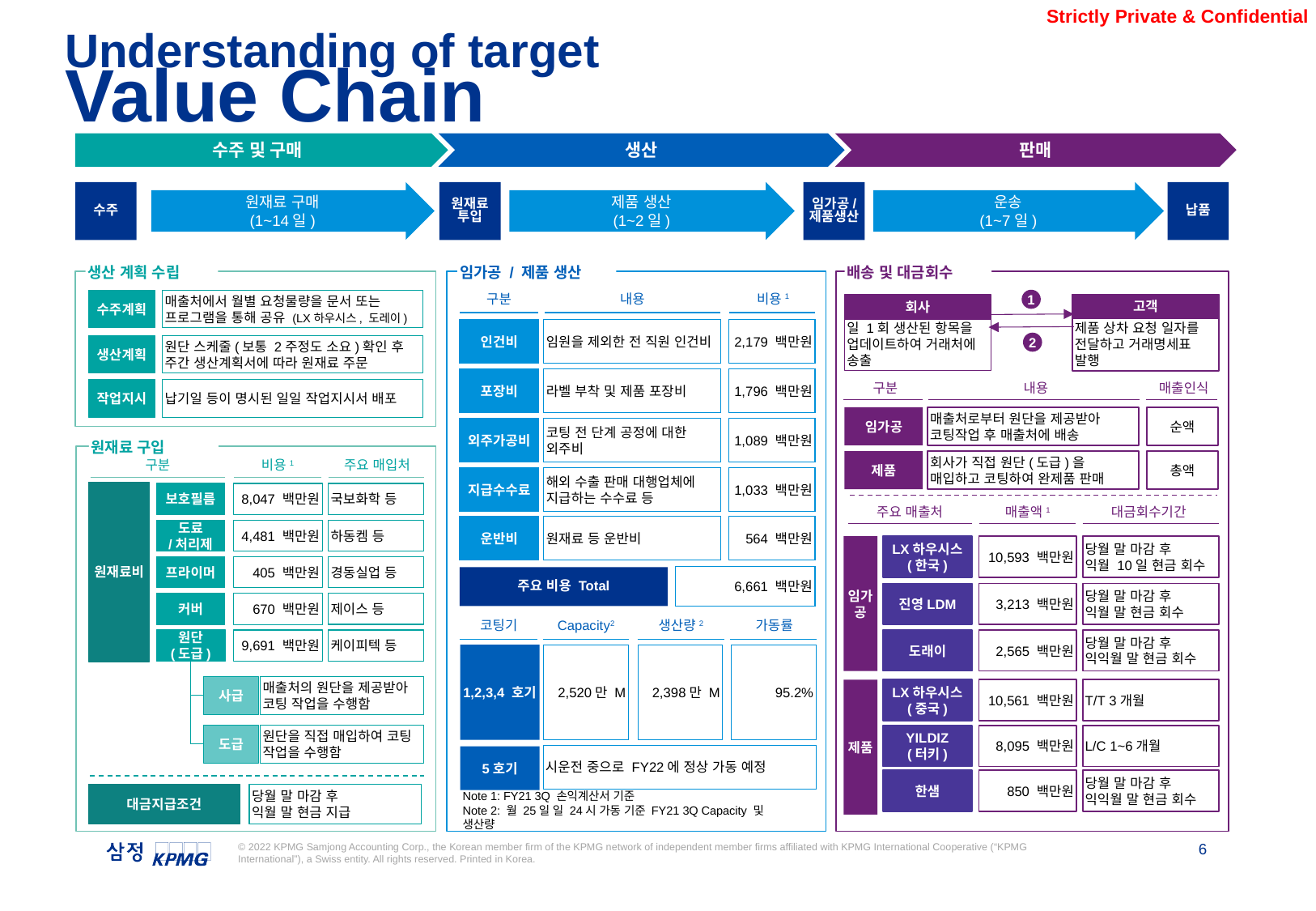

Understanding of target
Value Chain
수주 및 구매
생산
판매

수주
원재료
투입
임가공/
제품생산
납품
원재료 구매
(1~14일)
제품 생산
(1~2일)
운송
(1~7일)
생산 계획 수립
임가공 / 제품 생산
배송 및 대금회수

구분
내용
비용1
1
수주계획
매출처에서 월별 요청물량을 문서 또는
프로그램을 통해 공유 (LX하우시스, 도레이)
고객
회사
일 1회 생산된 항목을 업데이트하여 거래처에 송출
제품 상차 요청 일자를 전달하고 거래명세표 발행
인건비
임원을 제외한 전 직원 인건비
2,179 백만원
2
생산계획
원단 스케줄(보통 2주정도 소요)확인 후 주간 생산계획서에 따라 원재료 주문
라벨 부착 및 제품 포장비
1,796 백만원
포장비
구분
내용
매출인식
작업지시
납기일 등이 명시된 일일 작업지시서 배포
임가공
매출처로부터 원단을 제공받아 코팅작업 후 매출처에 배송
순액
코팅 전 단계 공정에 대한 외주비
1,089 백만원
외주가공비
원재료 구입

회사가 직접 원단(도급)을 매입하고 코팅하여 완제품 판매
총액
제품
구분
비용1
주요 매입처
해외 수출 판매 대행업체에 지급하는 수수료 등
1,033 백만원
지급수수료
원재료비
국보화학 등
보호필름
8,047 백만원
주요 매출처
대금회수기간
매출액1
원재료 등 운반비
564 백만원
운반비
하동켐 등
4,481 백만원
도료
/처리제
임가공
LX하우시스
(한국)
10,593 백만원
당월 말 마감 후
익월 10일 현금 회수
경동실업 등
405 백만원
프라이머
 6,661 백만원
주요 비용 Total
진영LDM
3,213 백만원
당월 말 마감 후
익월 말 현금 회수
제이스 등
670 백만원
커버
코팅기
Capacity2
생산량2
가동률
9,691 백만원
케이피텍 등
도래이
2,565 백만원
당월 말 마감 후
익익월 말 현금 회수
원단
(도급)
1,2,3,4 호기
2,520만 M
2,398만 M
95.2%
사급
매출처의 원단을 제공받아 코팅 작업을 수행함
LX하우시스
(중국)
10,561 백만원
T/T 3개월
제품
도급
원단을 직접 매입하여 코팅 작업을 수행함
YILDIZ
(터키)
8,095 백만원
L/C 1~6개월
시운전 중으로 FY22에 정상 가동 예정
5호기
한샘
850 백만원
당월 말 마감 후
익익월 말 현금 회수
대금지급조건
당월 말 마감 후
익월 말 현금 지급
Note 1: FY21 3Q 손익계산서 기준
Note 2: 월 25일 일 24시 가동 기준 FY21 3Q Capacity 및 생산량